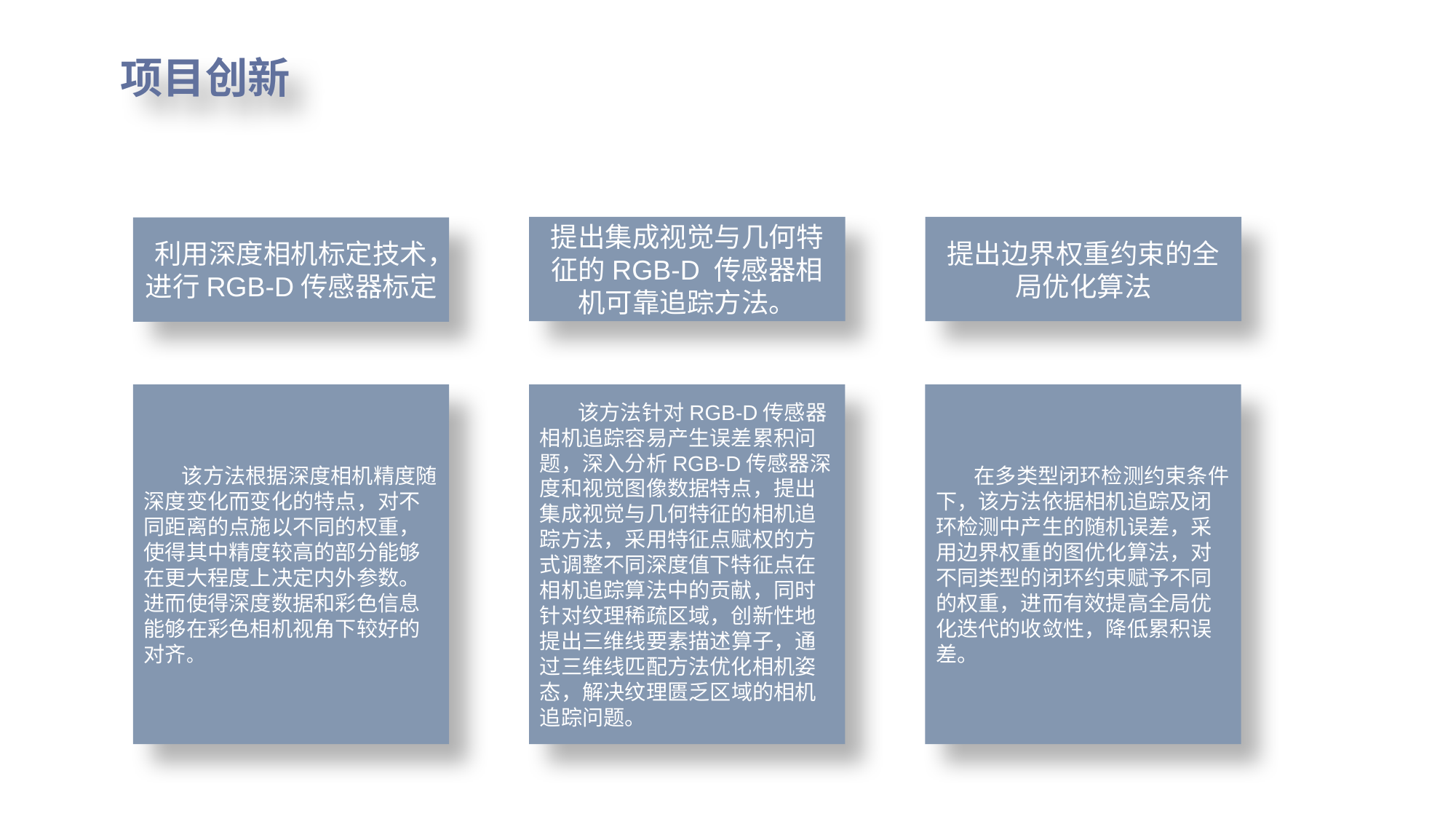

项目创新
提出集成视觉与几何特征的RGB-D 传感器相机可靠追踪方法。
提出边界权重约束的全局优化算法
利用深度相机标定技术，进行RGB-D传感器标定
       该方法根据深度相机精度随深度变化而变化的特点，对不同距离的点施以不同的权重，使得其中精度较高的部分能够在更大程度上决定内外参数。进而使得深度数据和彩色信息能够在彩色相机视角下较好的对齐。
       该方法针对RGB-D传感器相机追踪容易产生误差累积问题，深入分析RGB-D传感器深度和视觉图像数据特点，提出集成视觉与几何特征的相机追踪方法，采用特征点赋权的方式调整不同深度值下特征点在相机追踪算法中的贡献，同时针对纹理稀疏区域，创新性地提出三维线要素描述算子，通过三维线匹配方法优化相机姿态，解决纹理匮乏区域的相机追踪问题。
       在多类型闭环检测约束条件下，该方法依据相机追踪及闭环检测中产生的随机误差，采用边界权重的图优化算法，对不同类型的闭环约束赋予不同的权重，进而有效提高全局优化迭代的收敛性，降低累积误差。
.